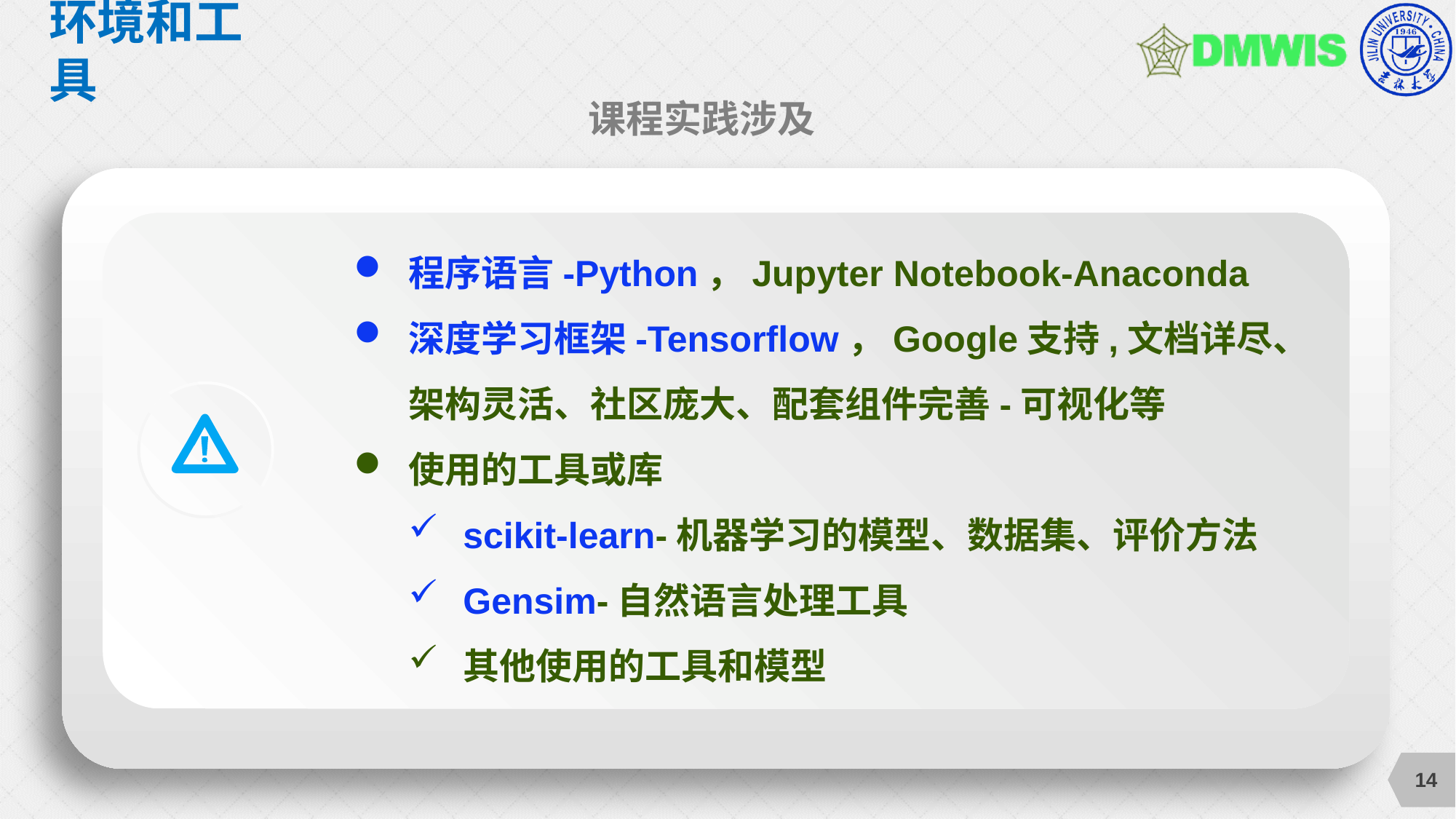

# 环境和工具
课程实践涉及

程序语言-Python，Jupyter Notebook-Anaconda
深度学习框架-Tensorflow，Google支持,文档详尽、架构灵活、社区庞大、配套组件完善-可视化等
使用的工具或库
scikit-learn-机器学习的模型、数据集、评价方法
Gensim-自然语言处理工具
其他使用的工具和模型

14